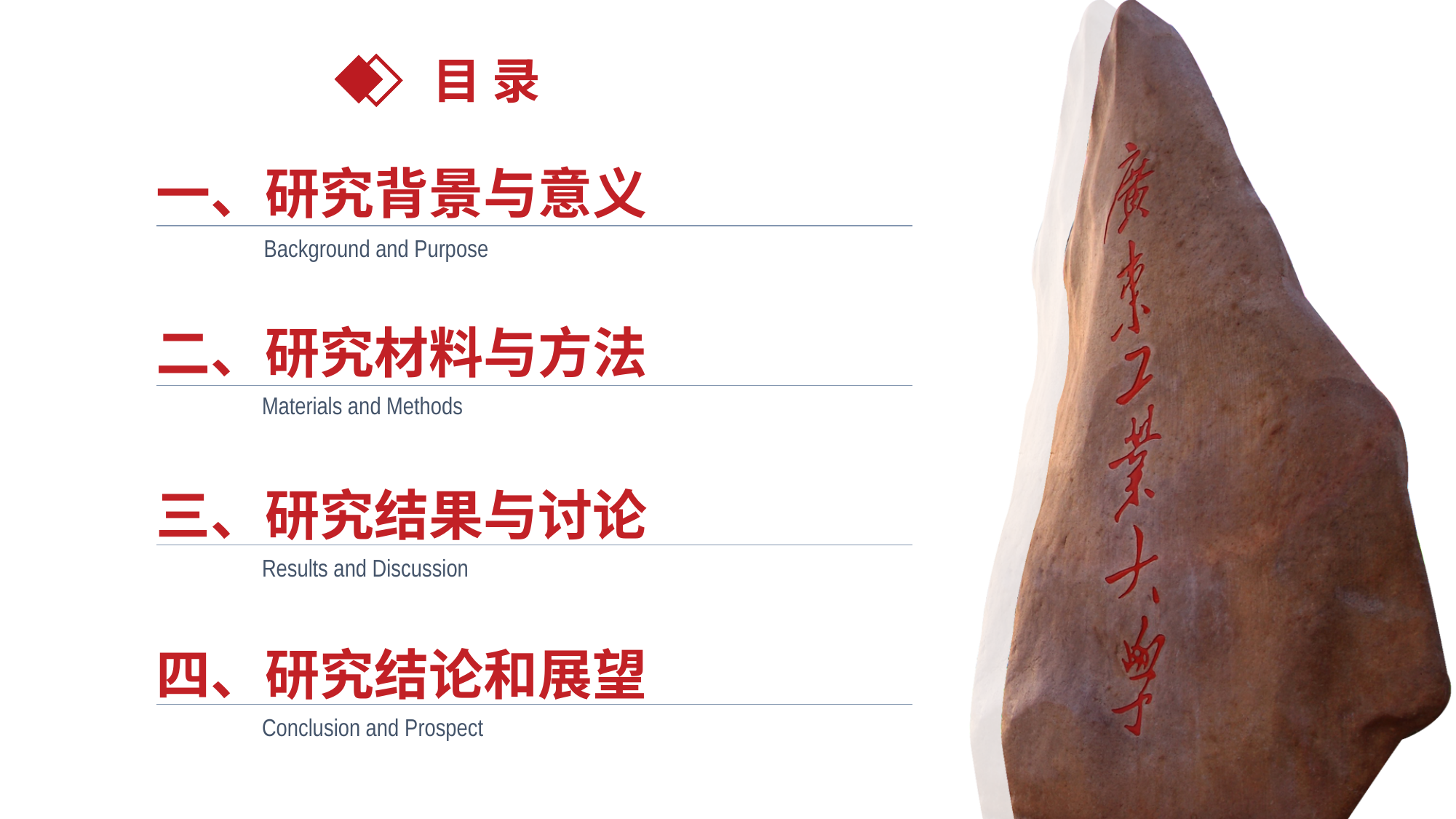

目 录

一、研究背景与意义
Background and Purpose
二、研究材料与方法
Materials and Methods
三、研究结果与讨论
Results and Discussion
四、研究结论和展望
Conclusion and Prospect